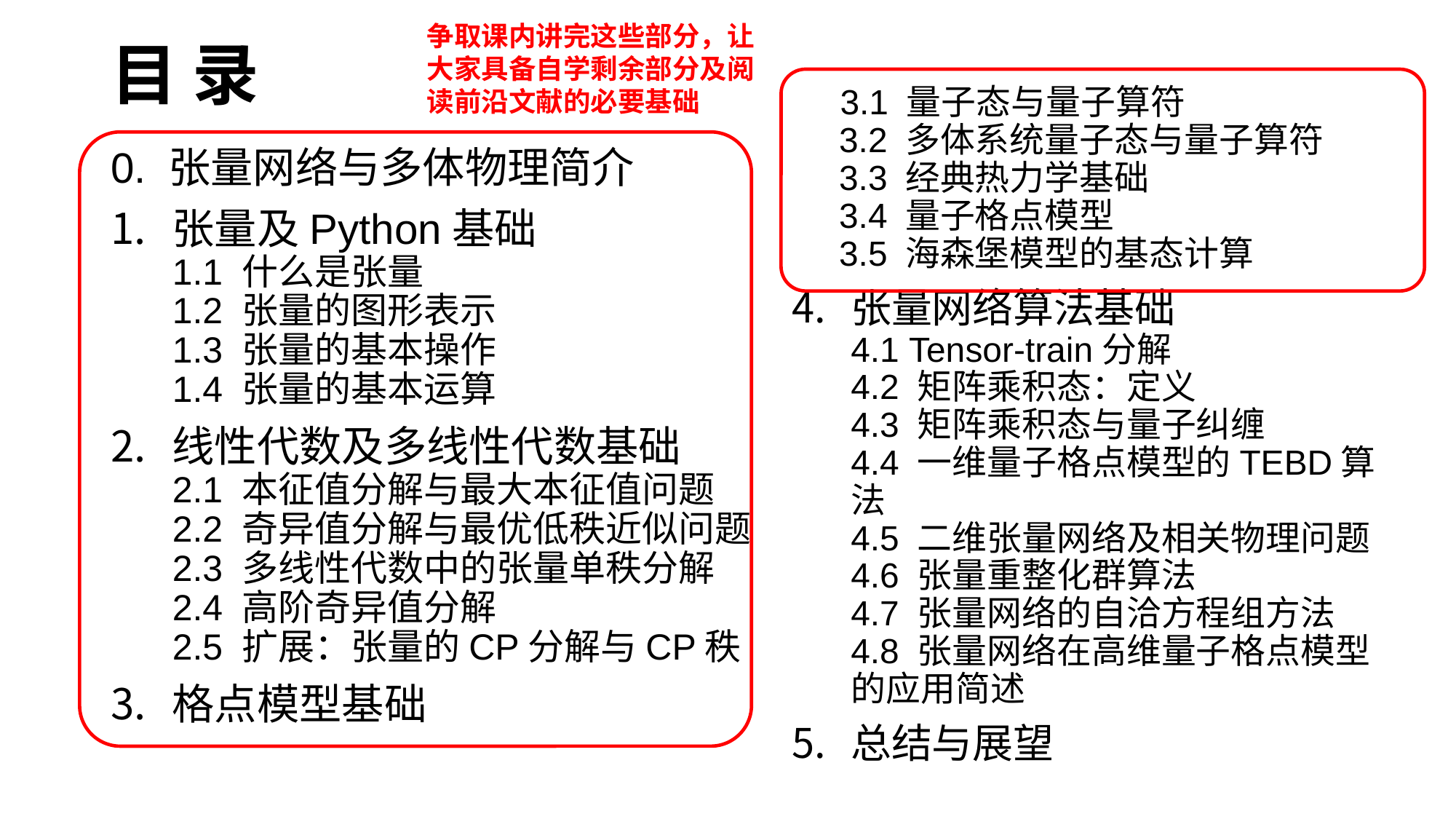

争取课内讲完这些部分，让大家具备自学剩余部分及阅读前沿文献的必要基础
# 目 录

     3.1 量子态与量子算符
     3.2 多体系统量子态与量子算符
     3.3 经典热力学基础
     3.4 量子格点模型
     3.5 海森堡模型的基态计算
张量网络算法基础
4.1 Tensor-train分解
4.2 矩阵乘积态：定义
4.3 矩阵乘积态与量子纠缠
4.4 一维量子格点模型的TEBD算法
4.5 二维张量网络及相关物理问题
4.6 张量重整化群算法
4.7 张量网络的自洽方程组方法
4.8 张量网络在高维量子格点模型的应用简述
总结与展望

0. 张量网络与多体物理简介
张量及Python基础
1.1 什么是张量
1.2 张量的图形表示
1.3 张量的基本操作
1.4 张量的基本运算
线性代数及多线性代数基础
2.1 本征值分解与最大本征值问题
2.2 奇异值分解与最优低秩近似问题
2.3 多线性代数中的张量单秩分解
2.4 高阶奇异值分解
2.5 扩展：张量的CP分解与CP秩
格点模型基础